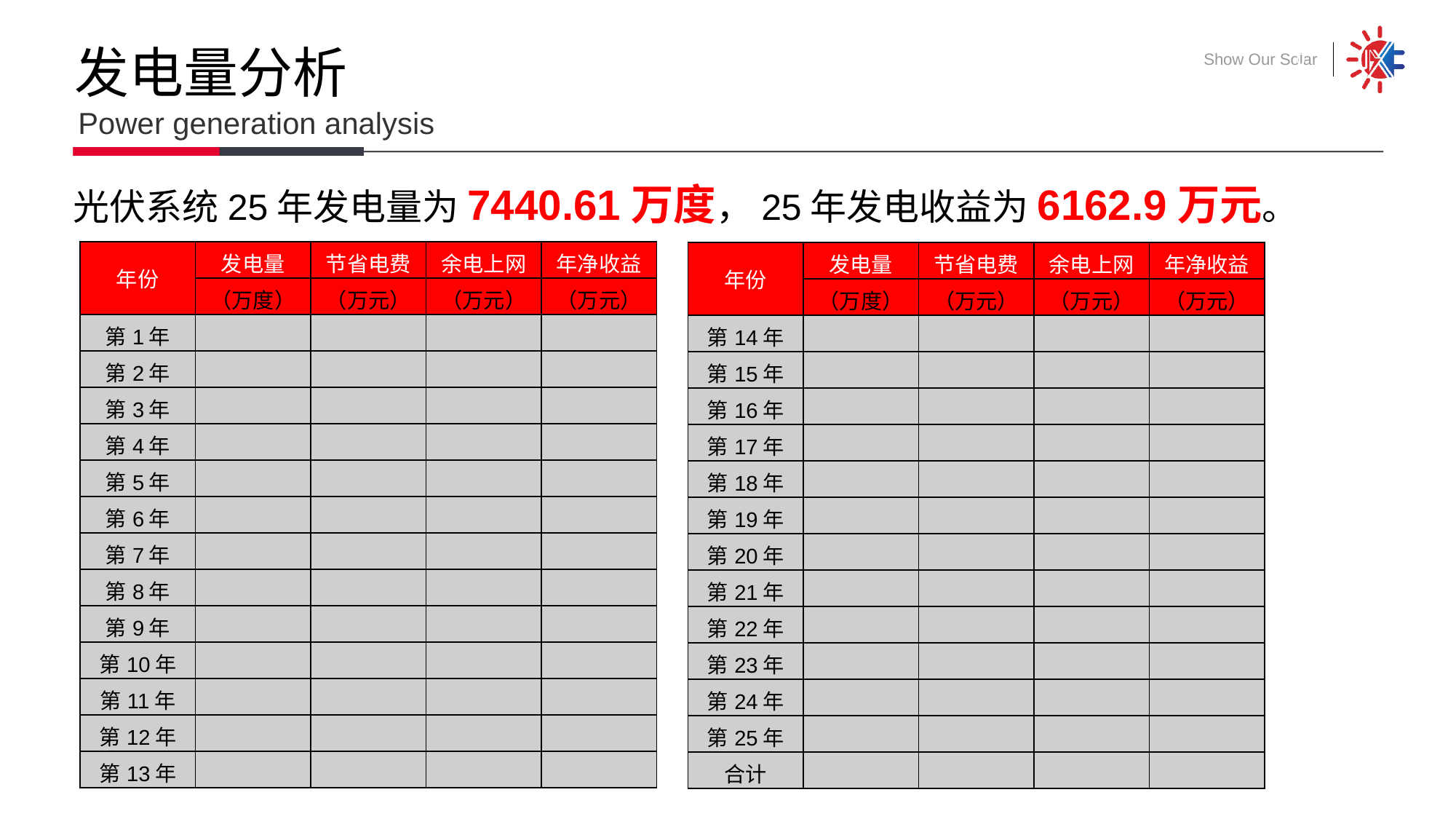

发电量分析
Power generation analysis
光伏系统25年发电量为7440.61万度，25年发电收益为6162.9万元。
| 年份 | 发电量 | 节省电费 | 余电上网 | 年净收益 |
| --- | --- | --- | --- | --- |
|  | （万度） | （万元） | （万元） | （万元） |
| 第1年 |  |  |  |  |
| 第2年 |  |  |  |  |
| 第3年 |  |  |  |  |
| 第4年 |  |  |  |  |
| 第5年 |  |  |  |  |
| 第6年 |  |  |  |  |
| 第7年 |  |  |  |  |
| 第8年 |  |  |  |  |
| 第9年 |  |  |  |  |
| 第10年 |  |  |  |  |
| 第11年 |  |  |  |  |
| 第12年 |  |  |  |  |
| 第13年 |  |  |  |  |
| 年份 | 发电量 | 节省电费 | 余电上网 | 年净收益 |
| --- | --- | --- | --- | --- |
|  | （万度） | （万元） | （万元） | （万元） |
| 第14年 |  |  |  |  |
| 第15年 |  |  |  |  |
| 第16年 |  |  |  |  |
| 第17年 |  |  |  |  |
| 第18年 |  |  |  |  |
| 第19年 |  |  |  |  |
| 第20年 |  |  |  |  |
| 第21年 |  |  |  |  |
| 第22年 |  |  |  |  |
| 第23年 |  |  |  |  |
| 第24年 |  |  |  |  |
| 第25年 |  |  |  |  |
| 合计 |  |  |  |  |